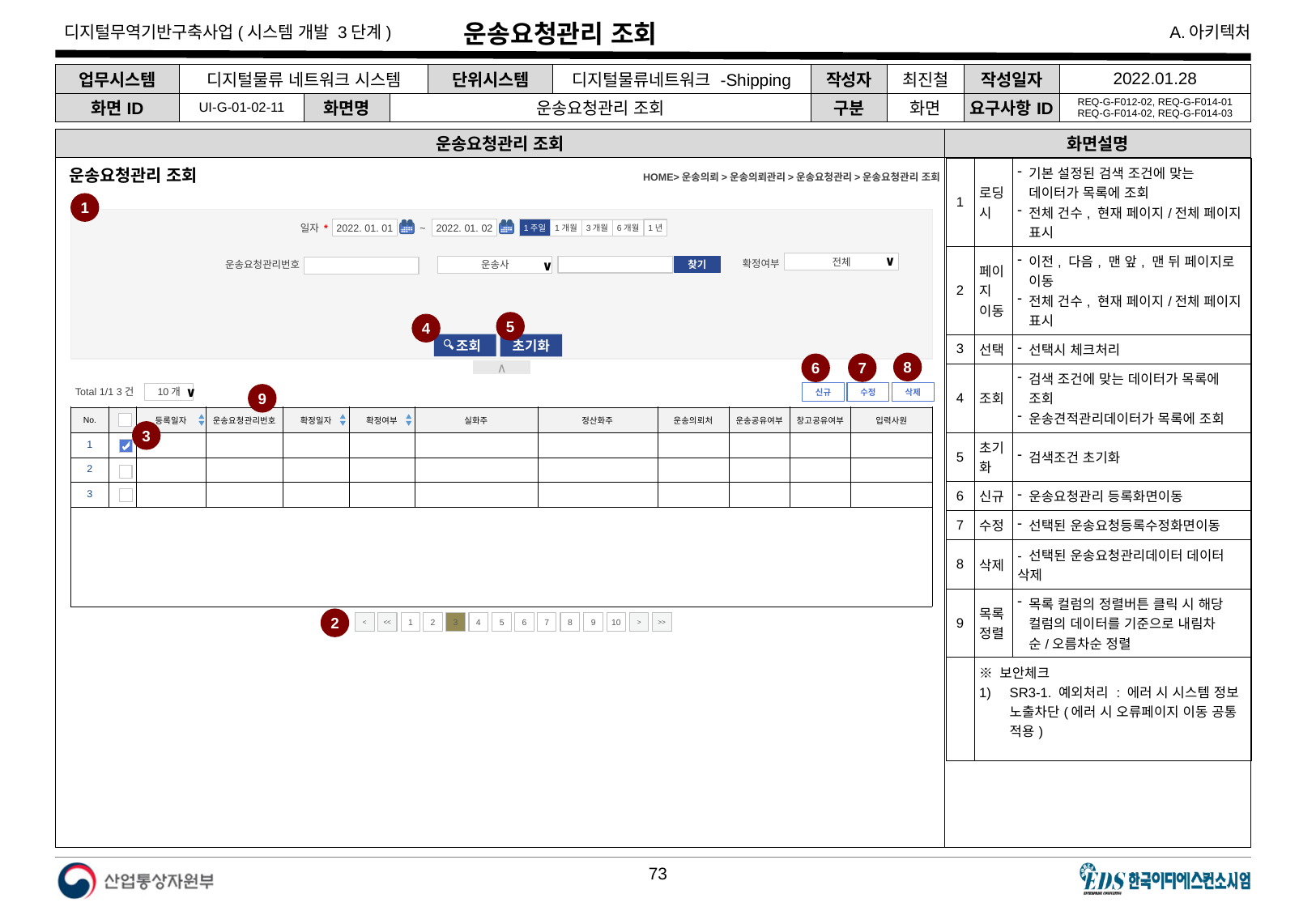

# 운송요청관리 조회
| 업무시스템 | 디지털물류 네트워크 시스템 |  |  | 단위시스템 | 디지털물류네트워크 -Shipping | 작성자 | 최진철 | 작성일자 | 2022.01.28 |
| --- | --- | --- | --- | --- | --- | --- | --- | --- | --- |
| 화면ID | UI-G-01-02-11 | 화면명 | 운송요청관리 조회 |  |  | 구분 | 화면 | 요구사항ID | REQ-G-F012-02, REQ-G-F014-01 REQ-G-F014-02, REQ-G-F014-03 |
운송요청관리 조회

화면설명

| 1 | 로딩 시 | 기본 설정된 검색 조건에 맞는 데이터가 목록에 조회 전체 건수, 현재 페이지/전체 페이지 표시 |
| --- | --- | --- |
| 2 | 페이지 이동 | 이전, 다음, 맨 앞, 맨 뒤 페이지로 이동 전체 건수, 현재 페이지/전체 페이지 표시 |
| 3 | 선택 | 선택시 체크처리 |
| 4 | 조회 | 검색 조건에 맞는 데이터가 목록에 조회 운송견적관리데이터가 목록에 조회 |
| 5 | 초기화 | 검색조건 초기화 |
| 6 | 신규 | 운송요청관리 등록화면이동 |
| 7 | 수정 | 선택된 운송요청등록수정화면이동 |
| 8 | 삭제 | - 선택된 운송요청관리데이터 데이터 삭제 |
| 9 | 목록정렬 | 목록 컬럼의 정렬버튼 클릭 시 해당 컬럼의 데이터를 기준으로 내림차순/오름차순 정렬 |
|  | ※ 보안체크 SR3-1. 예외처리 : 에러 시 시스템 정보 노출차단(에러 시 오류페이지 이동 공통 적용) |  |
HOME>운송의뢰>운송의뢰관리>운송요청관리>운송요청관리 조회
운송요청관리 조회
1

일자 *
2022. 01. 02

2022. 01. 01

~
1주일
1년
1개월
6개월
3개월
확정여부
전체
∨
운송요청관리번호

찾기
운송사

∨
5
4
 조회

초기화
8
7
6
∧
Total 1/1 3건
10개
∨
신규
삭제
수정
9
| No. |  | 등록일자 | 운송요청관리번호 | 확정일자 | 확정여부 | 실화주 | 정산화주 | 운송의뢰처 | 운송공유여부 | 창고공유여부 | 입력사원 |
| --- | --- | --- | --- | --- | --- | --- | --- | --- | --- | --- | --- |
| 1 |  |  |  |  |  |  |  |  |  |  |  |
| 2 |  |  |  |  |  |  |  |  |  |  |  |
| 3 |  |  |  |  |  |  |  |  |  |  |  |
|  |  |  |  |  |  |  |  |  |  |  |  |

3

2
<
<<
1
2
3
4
5
6
7
8
9
10
>
>>